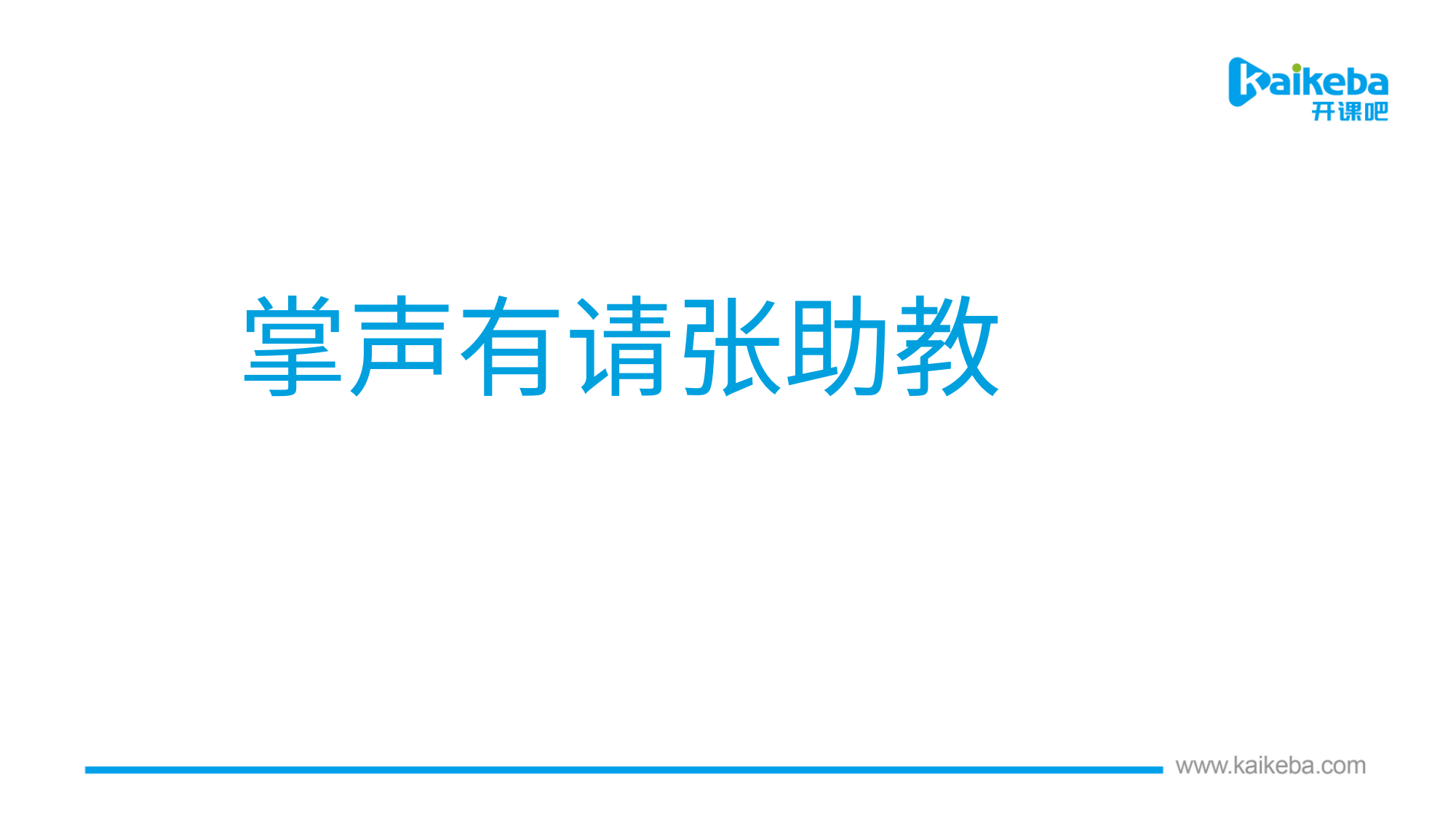

掌声有请张助教
Professional custom all kinds of industry ppt template, this work belongs to laugh design original.